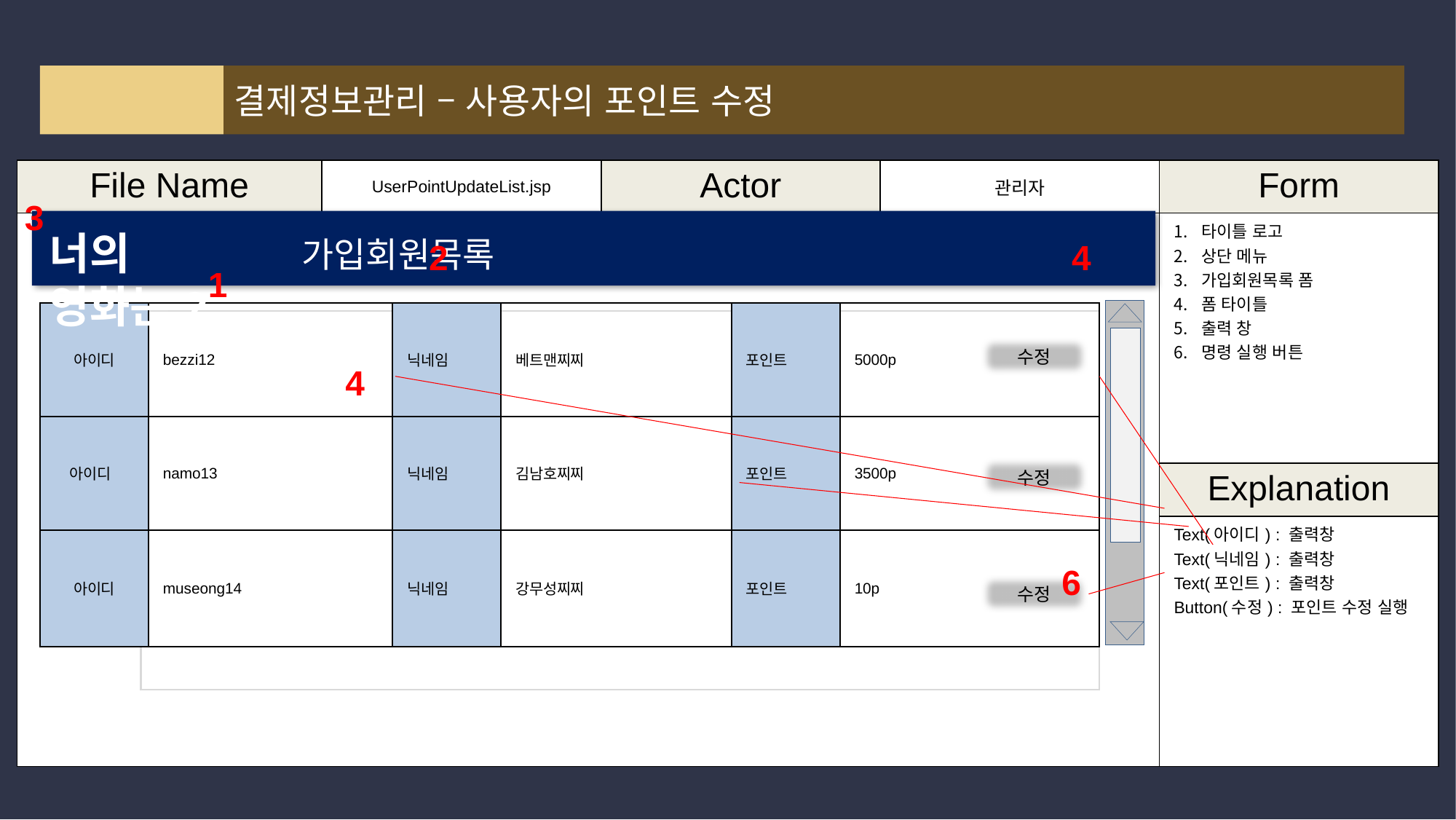

결제정보관리 – 사용자의 포인트 수정
| File Name | UserPointUpdateList.jsp | Actor | 관리자 | Form |
| --- | --- | --- | --- | --- |
|  |  |  |  | 타이틀 로고 상단 메뉴 가입회원목록 폼 폼 타이틀 출력 창 명령 실행 버튼 |
|  |  |  |  | Explanation |
|  |  |  |  | Text(아이디) : 출력창 Text(닉네임) : 출력창 Text(포인트) : 출력창 Button(수정) : 포인트 수정 실행 |
3

너의 영화는?
가입회원목록
2
4

1

| 아이디 | bezzi12 | 닉네임 | 베트맨찌찌 | 포인트 | 5000p |
| --- | --- | --- | --- | --- | --- |
| 아이디 | namo13 | 닉네임 | 김남호찌찌 | 포인트 | 3500p |
| 아이디 | museong14 | 닉네임 | 강무성찌찌 | 포인트 | 10p |

수정
4
수정
6
수정